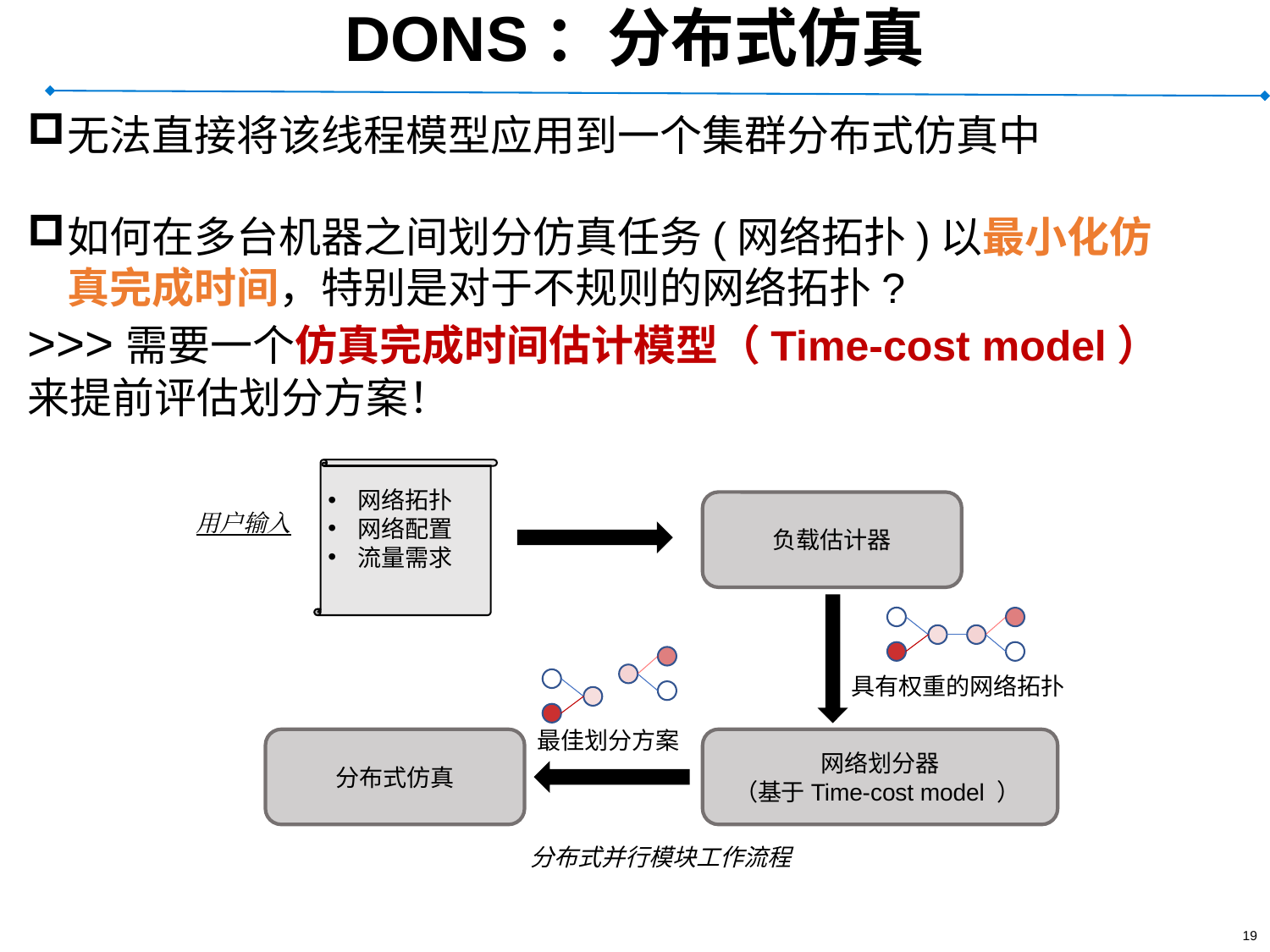

DONS：分布式仿真
无法直接将该线程模型应用到一个集群分布式仿真中

如何在多台机器之间划分仿真任务(网络拓扑)以最小化仿真完成时间，特别是对于不规则的网络拓扑?
>>>需要一个仿真完成时间估计模型（Time-cost model）来提前评估划分方案！

网络拓扑
网络配置
流量需求
负载估计器
用户输入

具有权重的网络拓扑

最佳划分方案
分布式仿真
网络划分器
（基于Time-cost model ）

分布式并行模块工作流程
19